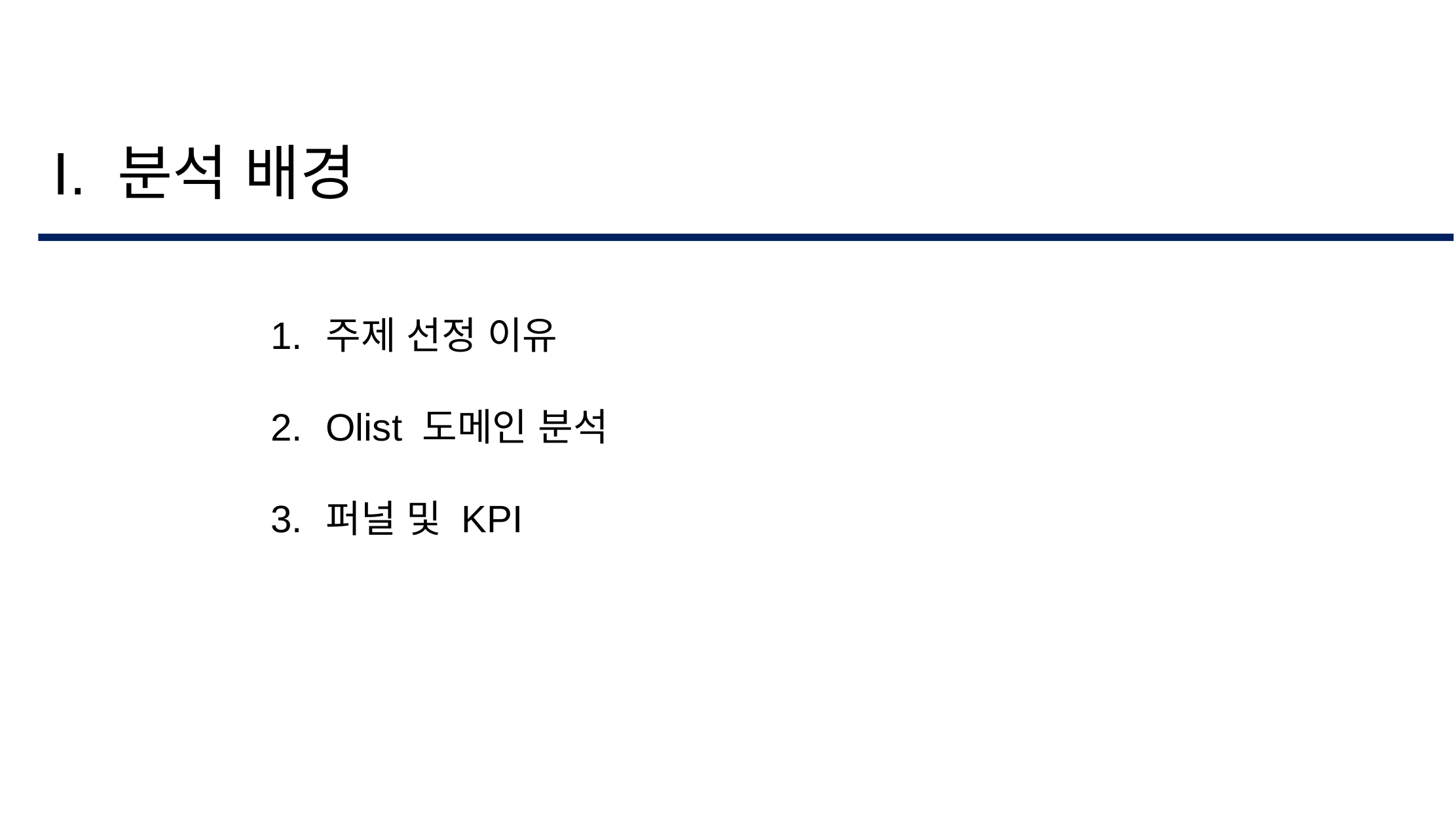

I. 분석 배경

주제 선정 이유
Olist 도메인 분석
퍼널 및 KPI